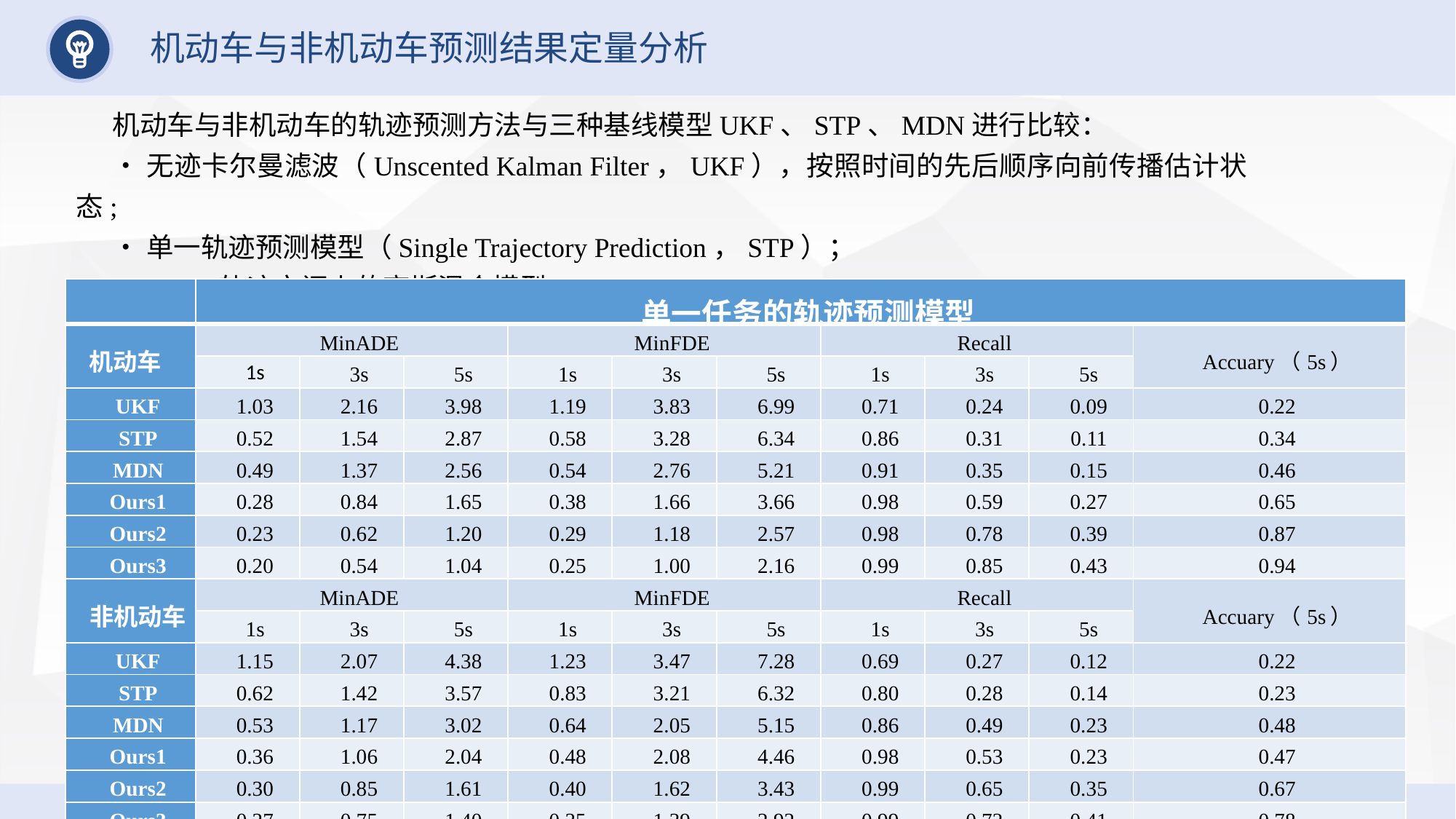

机动车与非机动车预测结果定量分析
机动车与非机动车的轨迹预测方法与三种基线模型UKF、STP、MDN进行比较：
•无迹卡尔曼滤波（Unscented Kalman Filter，UKF），按照时间的先后顺序向前传播估计状态;
•单一轨迹预测模型（Single Trajectory Prediction，STP）；
•MDN，轨迹空间上的高斯混合模型。
|  | 单一任务的轨迹预测模型 |  |  |  |  |  |  |  |  |  |
| --- | --- | --- | --- | --- | --- | --- | --- | --- | --- | --- |
| 机动车 | MinADE |  |  | MinFDE |  |  | Recall |  |  | Accuary（5s） |
|  | 1s | 3s | 5s | 1s | 3s | 5s | 1s | 3s | 5s |  |
| UKF | 1.03 | 2.16 | 3.98 | 1.19 | 3.83 | 6.99 | 0.71 | 0.24 | 0.09 | 0.22 |
| STP | 0.52 | 1.54 | 2.87 | 0.58 | 3.28 | 6.34 | 0.86 | 0.31 | 0.11 | 0.34 |
| MDN | 0.49 | 1.37 | 2.56 | 0.54 | 2.76 | 5.21 | 0.91 | 0.35 | 0.15 | 0.46 |
| Ours1 | 0.28 | 0.84 | 1.65 | 0.38 | 1.66 | 3.66 | 0.98 | 0.59 | 0.27 | 0.65 |
| Ours2 | 0.23 | 0.62 | 1.20 | 0.29 | 1.18 | 2.57 | 0.98 | 0.78 | 0.39 | 0.87 |
| Ours3 | 0.20 | 0.54 | 1.04 | 0.25 | 1.00 | 2.16 | 0.99 | 0.85 | 0.43 | 0.94 |
| 非机动车 | MinADE |  |  | MinFDE |  |  | Recall |  |  | Accuary（5s） |
|  | 1s | 3s | 5s | 1s | 3s | 5s | 1s | 3s | 5s |  |
| UKF | 1.15 | 2.07 | 4.38 | 1.23 | 3.47 | 7.28 | 0.69 | 0.27 | 0.12 | 0.22 |
| STP | 0.62 | 1.42 | 3.57 | 0.83 | 3.21 | 6.32 | 0.80 | 0.28 | 0.14 | 0.23 |
| MDN | 0.53 | 1.17 | 3.02 | 0.64 | 2.05 | 5.15 | 0.86 | 0.49 | 0.23 | 0.48 |
| Ours1 | 0.36 | 1.06 | 2.04 | 0.48 | 2.08 | 4.46 | 0.98 | 0.53 | 0.23 | 0.47 |
| Ours2 | 0.30 | 0.85 | 1.61 | 0.40 | 1.62 | 3.43 | 0.99 | 0.65 | 0.35 | 0.67 |
| Ours3 | 0.27 | 0.75 | 1.40 | 0.35 | 1.39 | 2.92 | 0.99 | 0.72 | 0.41 | 0.78 |